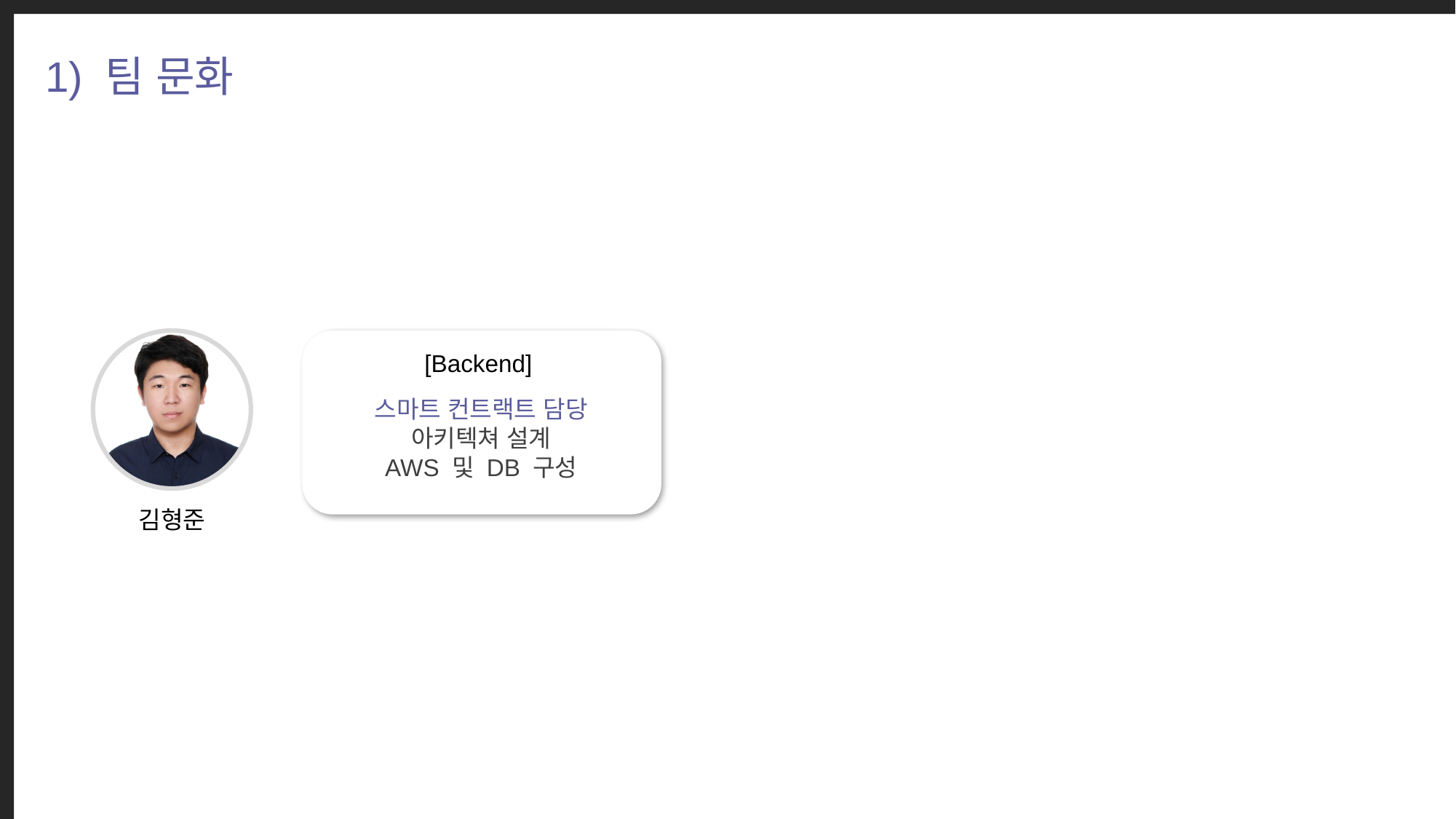

1) 팀 문화

[Backend]
스마트 컨트랙트 담당
아키텍쳐 설계
AWS 및 DB 구성
김형준